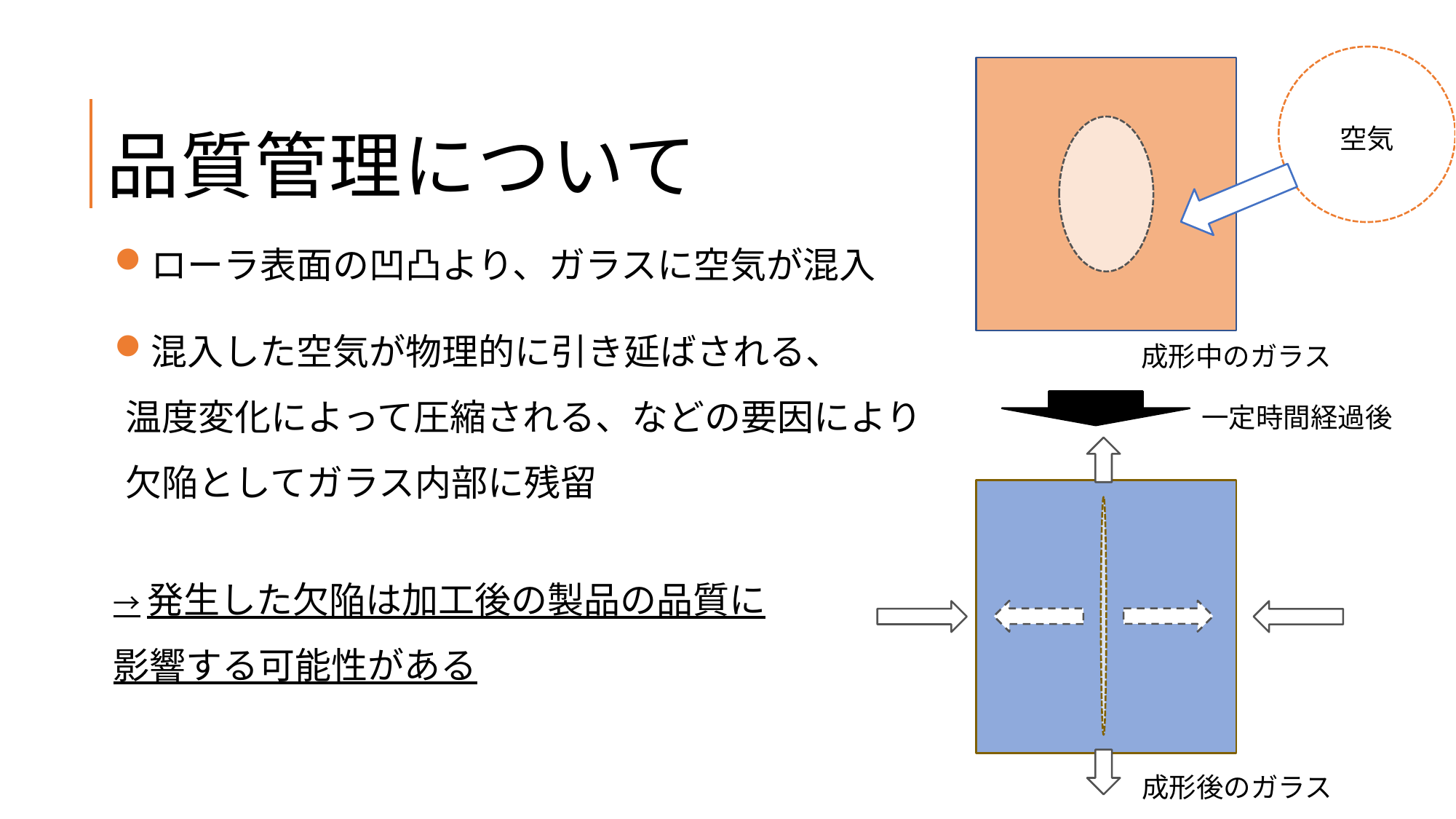

# 品質管理について
空気

ローラ表面の凹凸より、ガラスに空気が混入
混入した空気が物理的に引き延ばされる、
温度変化によって圧縮される、などの要因により
欠陥としてガラス内部に残留
成形中のガラス

一定時間経過後

→発生した欠陥は加工後の製品の品質に
影響する可能性がある

成形後のガラス